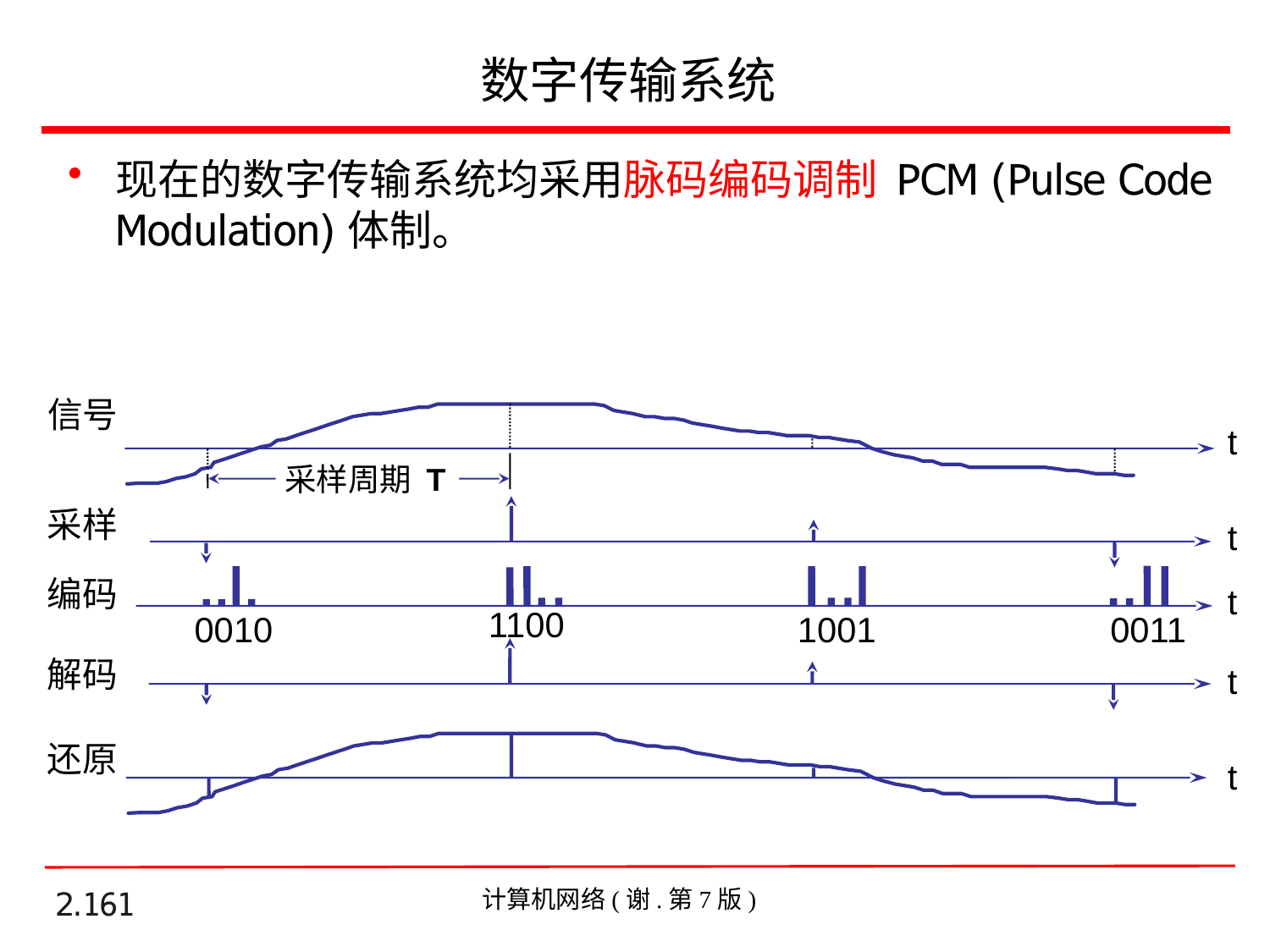

# 数字传输系统
现在的数字传输系统均采用脉码编码调制 PCM (Pulse Code Modulation)体制。
信号

t

采样周期 T

采样

t

编码

t
1100
0010
1001
0011

解码
t

还原

t